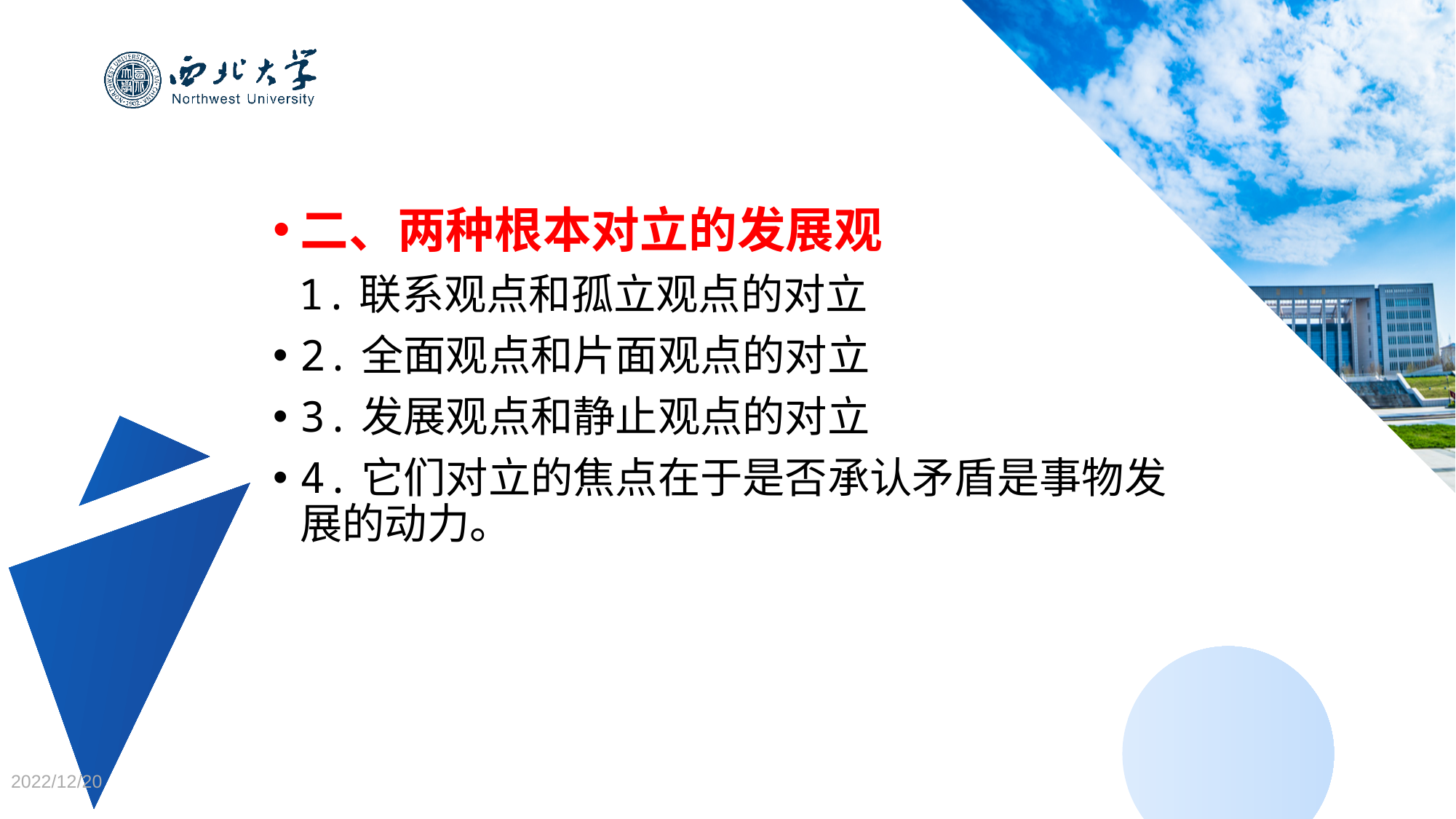

二、两种根本对立的发展观
 1.联系观点和孤立观点的对立
2.全面观点和片面观点的对立
3.发展观点和静止观点的对立
4.它们对立的焦点在于是否承认矛盾是事物发展的动力。
2022/12/20